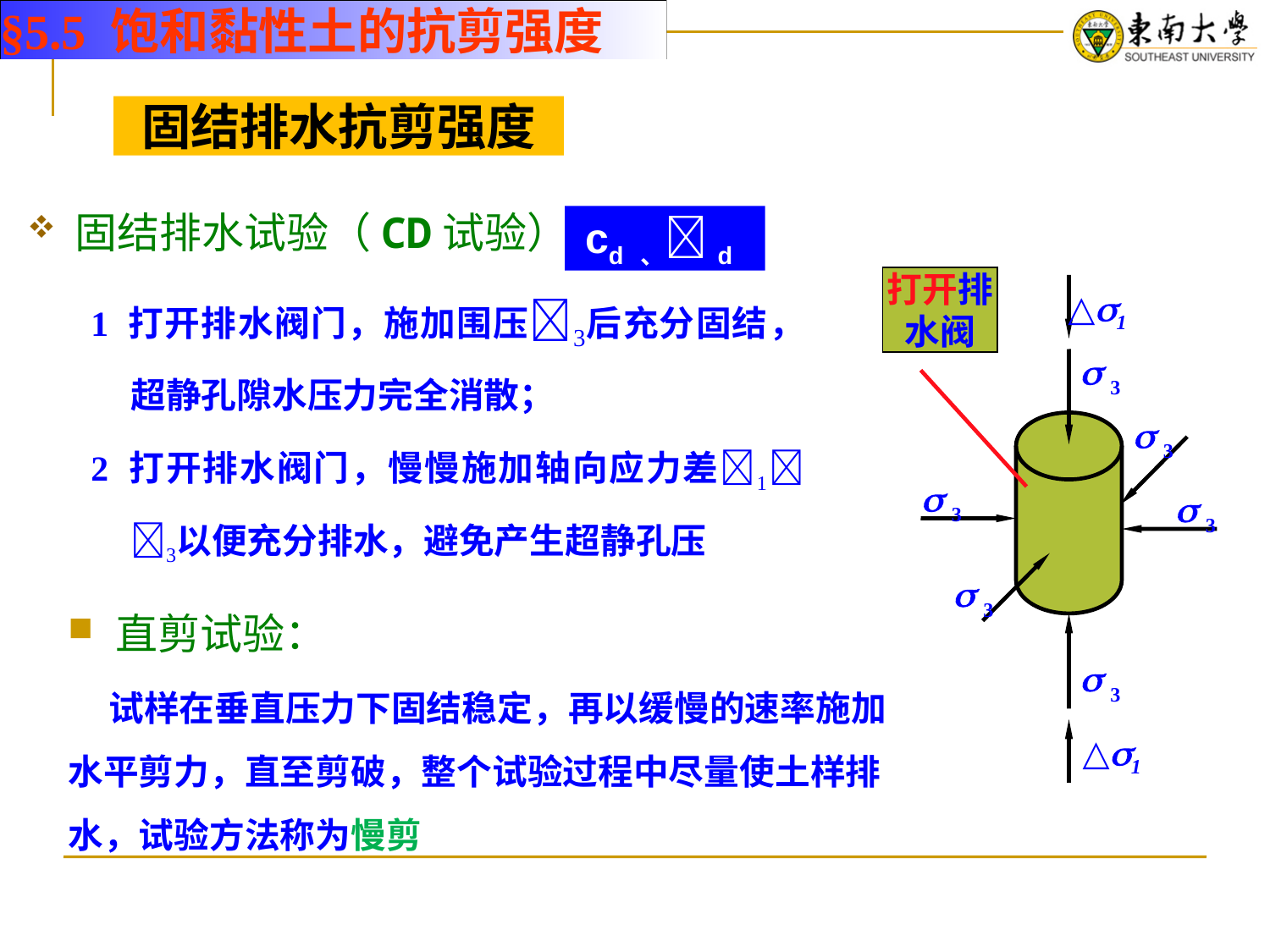

§5.5 饱和黏性土的抗剪强度
固结排水抗剪强度
固结排水试验（CD试验）
1 打开排水阀门，施加围压σ3后充分固结，超静孔隙水压力完全消散；
2 打开排水阀门，慢慢施加轴向应力差σ1−σ3以便充分排水，避免产生超静孔压
cd 、ϕd
打开排水阀

△σ1

△σ1

σ 3

σ 3

σ 3
σ 3

σ 3

σ 3

直剪试验：
    试样在垂直压力下固结稳定，再以缓慢的速率施加水平剪力，直至剪破，整个试验过程中尽量使土样排水，试验方法称为慢剪